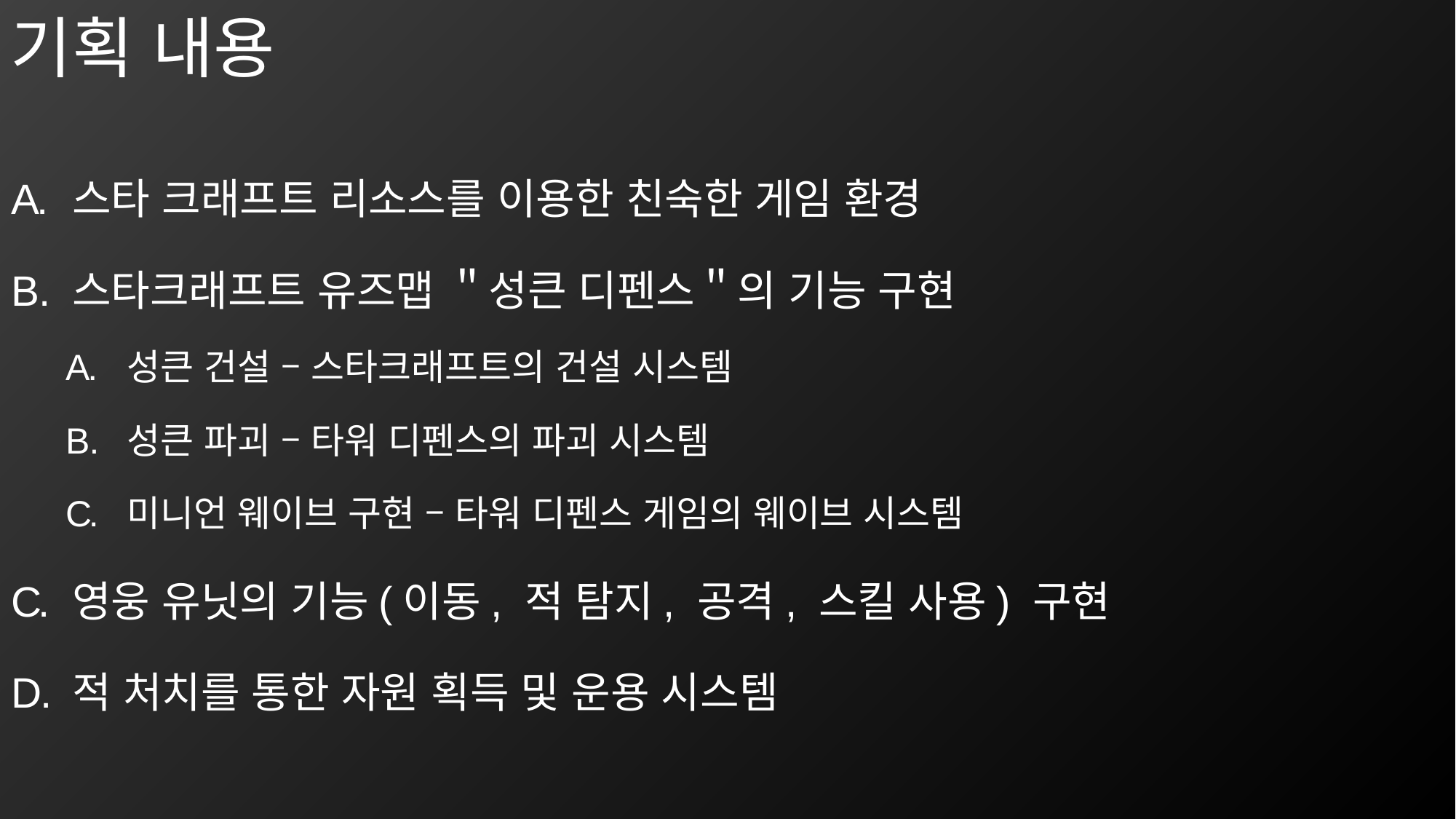

기획 내용
스타 크래프트 리소스를 이용한 친숙한 게임 환경
스타크래프트 유즈맵 ＂성큰 디펜스＂의 기능 구현
성큰 건설 – 스타크래프트의 건설 시스템
성큰 파괴 – 타워 디펜스의 파괴 시스템
미니언 웨이브 구현 – 타워 디펜스 게임의 웨이브 시스템
영웅 유닛의 기능(이동, 적 탐지, 공격, 스킬 사용) 구현
적 처치를 통한 자원 획득 및 운용 시스템